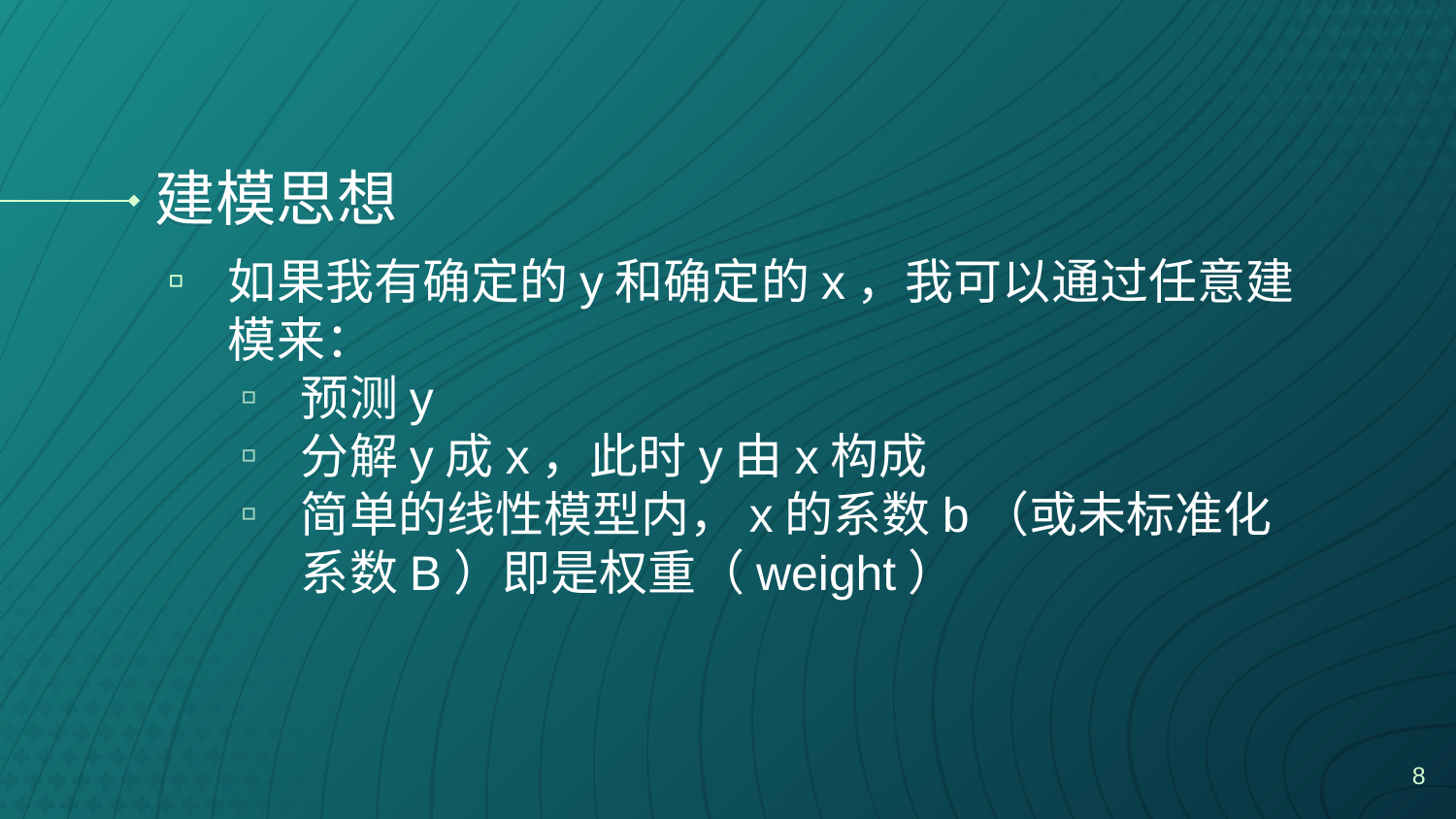

# 建模思想
如果我有确定的y和确定的x，我可以通过任意建模来：
预测y
分解y成x，此时y由x构成
简单的线性模型内，x的系数b（或未标准化系数B）即是权重（weight）
8